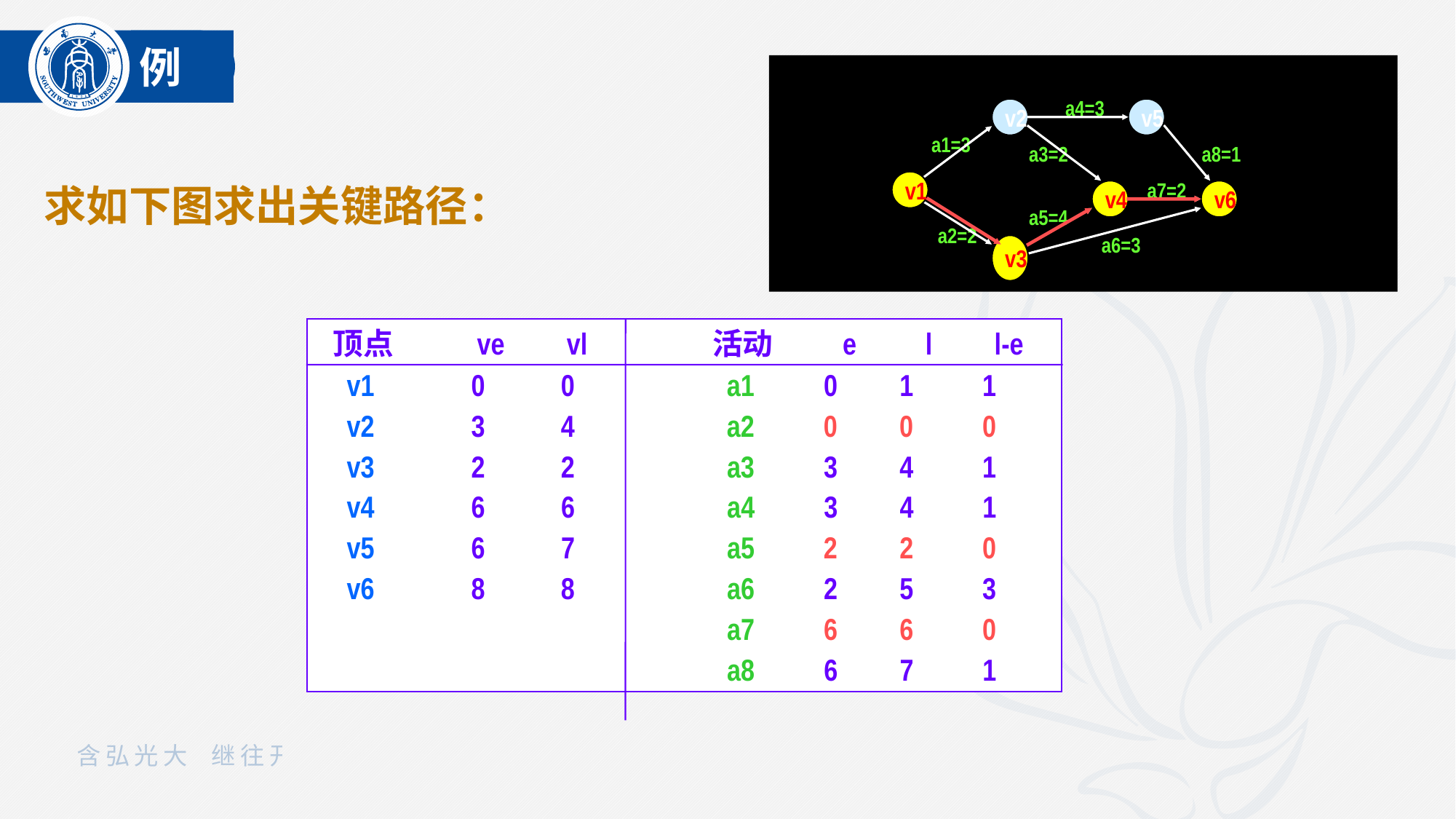

例

a4=3
v2
v5

a1=3

a3=2
a8=1
v1
v1
a7=2
求如下图求出关键路径：
v4
v4
v6
v6

a5=4

a2=2
a6=3
v3
v3
顶点           ve         vl                 活动         e          l         l-e
  v1              0           0                      a1          0         1          1
  v2              3           4                      a2          0         0          0
  v3              2           2                      a3          3         4          1
  v4              6           6                      a4          3         4          1
  v5              6           7                      a5          2         2          0
  v6              8           8                      a6          2         5          3
                                                         a7          6         6          0
                                                         a8          6         7          1